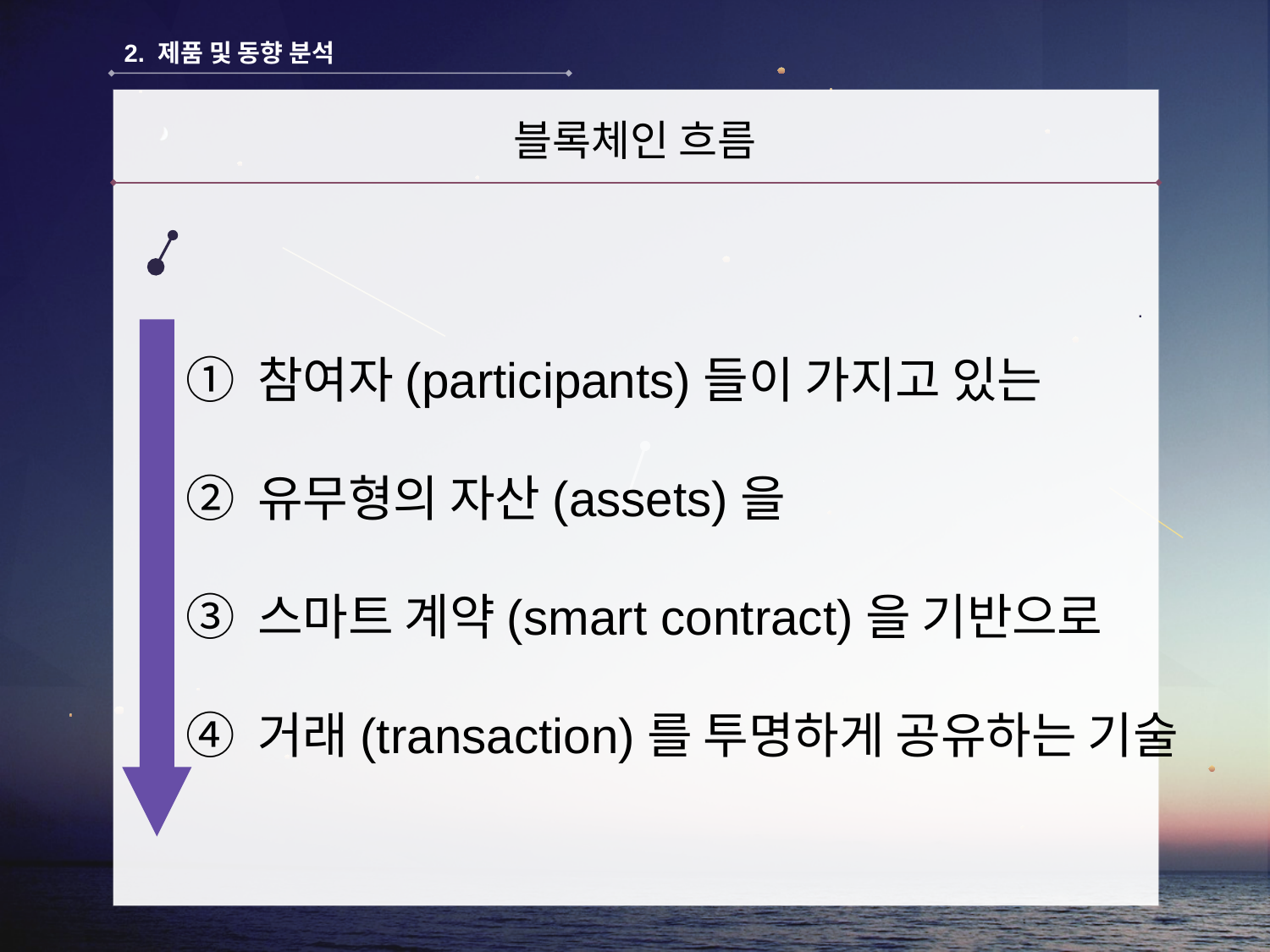

2. 제품 및 동향 분석

·

블록체인 흐름

① 참여자(participants)들이 가지고 있는

② 유무형의 자산(assets)을

③ 스마트 계약(smart contract)을 기반으로

④ 거래(transaction)를 투명하게 공유하는 기술